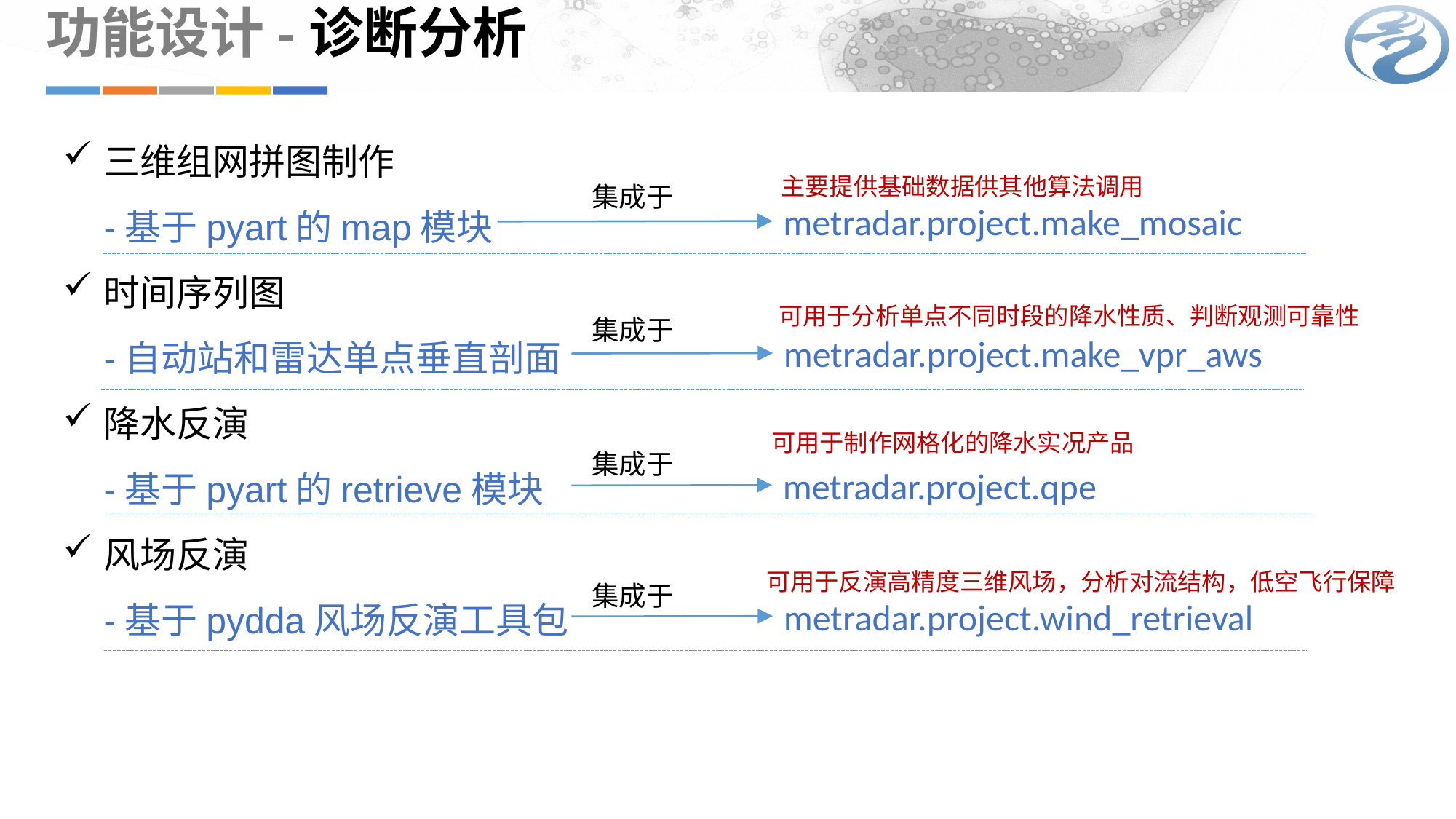

功能设计-诊断分析
三维组网拼图制作
    -基于pyart的map模块
时间序列图
    -自动站和雷达单点垂直剖面
降水反演
    -基于pyart的retrieve模块
风场反演
    -基于pydda风场反演工具包
主要提供基础数据供其他算法调用
集成于
metradar.project.make_mosaic
可用于分析单点不同时段的降水性质、判断观测可靠性
集成于
metradar.project.make_vpr_aws
可用于制作网格化的降水实况产品
集成于
metradar.project.qpe
可用于反演高精度三维风场，分析对流结构，低空飞行保障
集成于
metradar.project.wind_retrieval